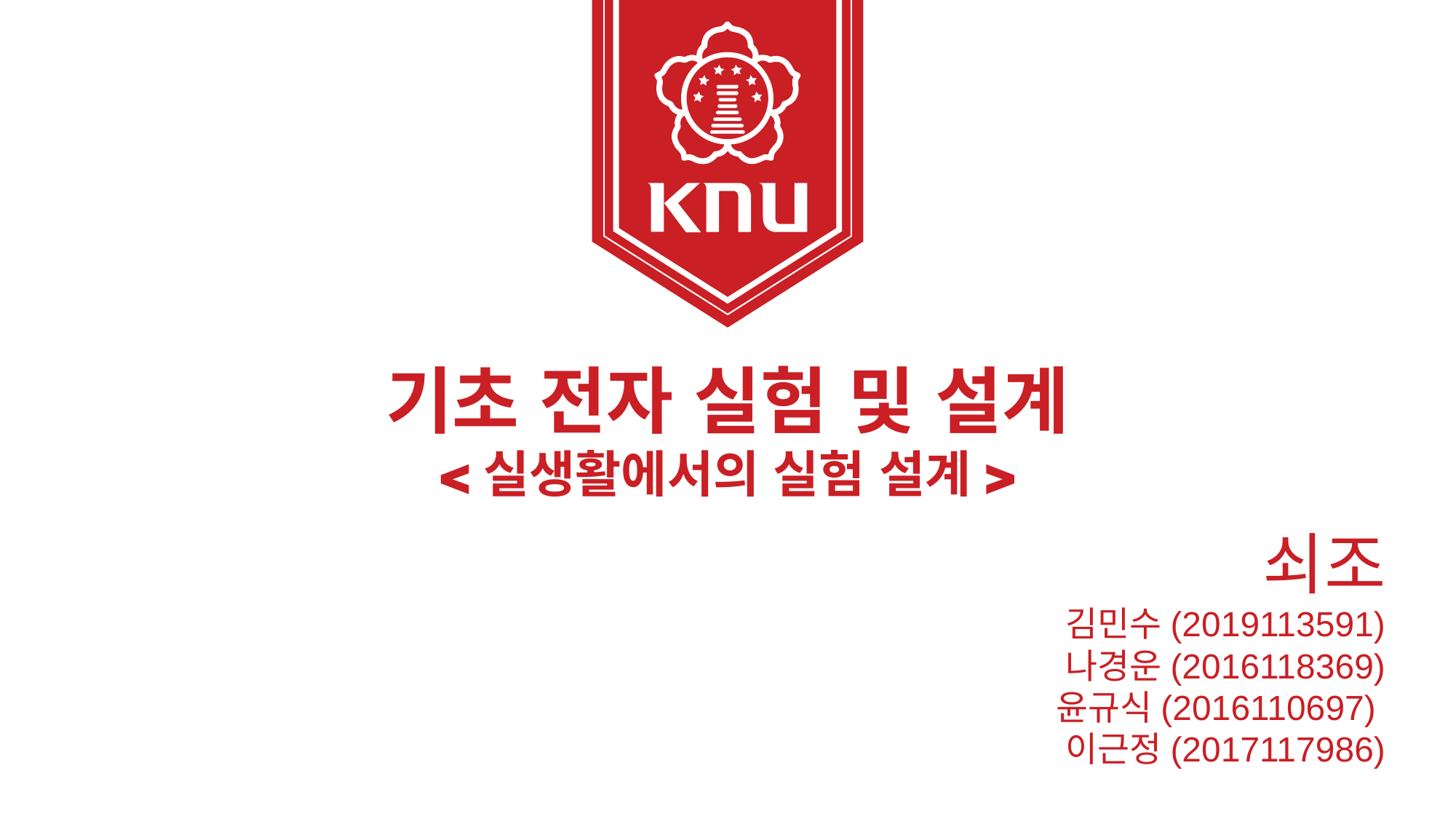

기초 전자 실험 및 설계
<실생활에서의 실험 설계>
쇠조
김민수(2019113591)
나경운(2016118369)
윤규식(2016110697)
이근정(2017117986)